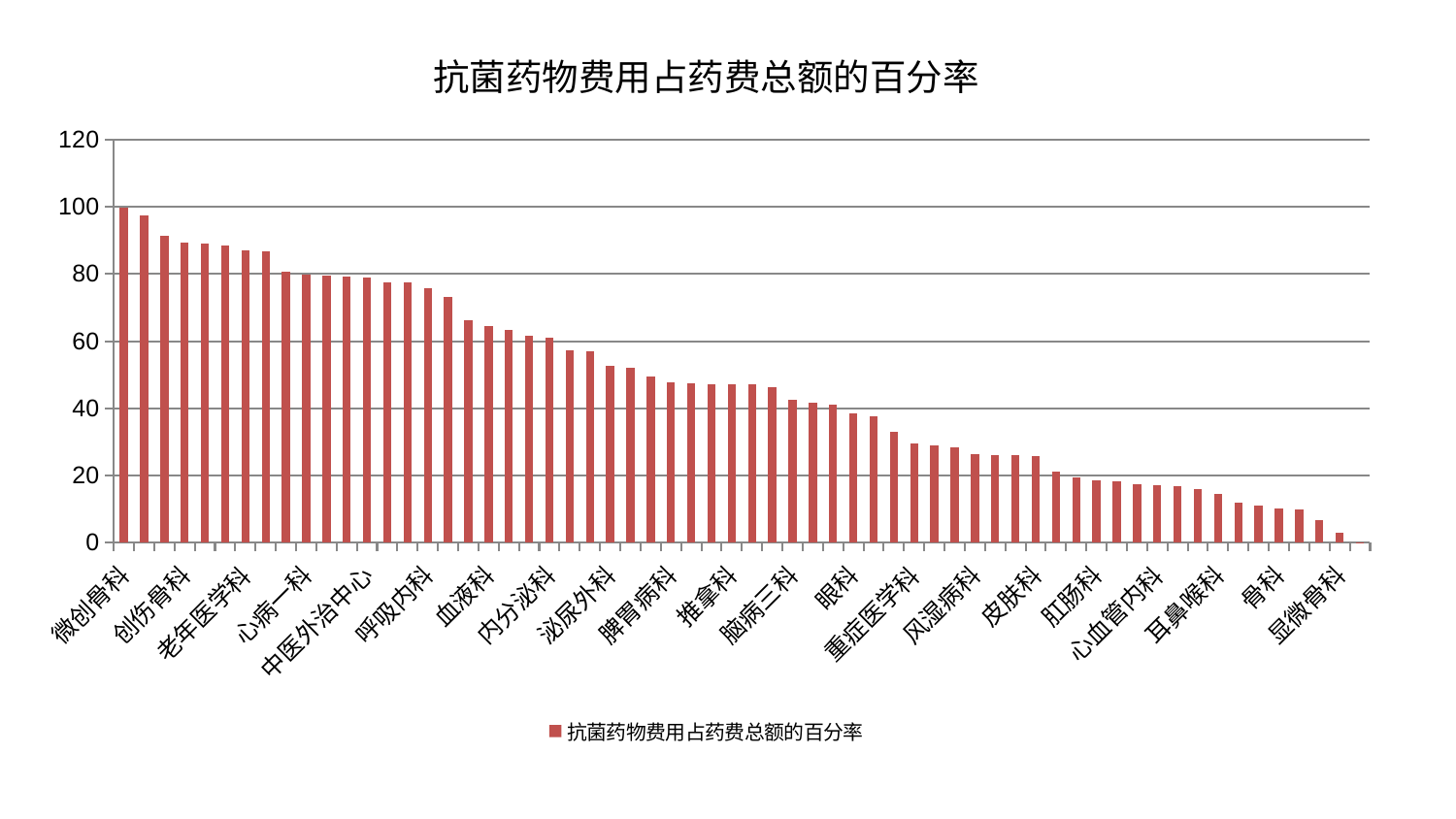

### Chart: 抗菌药物费用占药费总额的百分率

| Category | 抗菌药物费用占药费总额的百分率 |
|---|---|
| 微创骨科 | 99.60177725919739 |
| 针灸科 | 97.50600632348083 |
| 口腔科 | 91.24676813832633 |
| 创伤骨科 | 89.48680260984054 |
| 肝胆外科 | 89.08770679224405 |
| 综合内科 | 88.5067845542815 |
| 老年医学科 | 87.0680850866404 |
| 肾病科 | 86.66619016127979 |
| 心病四科 | 80.77617619334747 |
| 心病一科 | 79.69676980210774 |
| 神经内科 | 79.43830206973017 |
| 治未病中心 | 79.17009314588843 |
| 中医外治中心 | 78.8221531268264 |
| 脑病一科 | 77.46562342532457 |
| 中医经典科 | 77.41758941320205 |
| 呼吸内科 | 75.78202476115446 |
| 普通外科 | 73.01736685023899 |
| 东区肾病科 | 66.30081239840887 |
| 血液科 | 64.45558537826336 |
| 妇科 | 63.26941652261997 |
| 关节骨科 | 61.73711570171114 |
| 内分泌科 | 61.06722478928121 |
| 脑病二科 | 57.266133813833584 |
| 男科 | 57.112134462585914 |
| 泌尿外科 | 52.733527701757765 |
| 妇科妇二科合并 | 52.07012482270494 |
| 妇二科 | 49.42862434873037 |
| 脾胃病科 | 47.67806840466309 |
| 小儿骨科 | 47.507011288646495 |
| 脊柱骨科 | 47.22975843507378 |
| 推拿科 | 47.20745368719719 |
| 康复科 | 47.13281892360084 |
| 心病二科 | 46.27164472829999 |
| 脑病三科 | 42.52067747139432 |
| 乳腺甲状腺外科 | 41.55266568718376 |
| 身心医学科 | 41.15728106331022 |
| 眼科 | 38.34692716759771 |
| 美容皮肤科 | 37.663978654299534 |
| 东区重症医学科 | 33.144320879986886 |
| 重症医学科 | 29.642997778453186 |
| 心病三科 | 28.878619301446307 |
| 消化内科 | 28.394571243650457 |
| 风湿病科 | 26.441871624966428 |
| 儿科 | 26.149672454606687 |
| 运动损伤骨科 | 25.919569559130796 |
| 皮肤科 | 25.67089488638137 |
| 产科 | 21.208447384061134 |
| 小儿推拿科 | 19.45279913195943 |
| 肛肠科 | 18.54932853861113 |
| 西区重症医学科 | 18.347476749277945 |
| 神经外科 | 17.25295185373643 |
| 心血管内科 | 17.073805468404913 |
| 周围血管科 | 16.861484022670915 |
| 肾脏内科 | 16.08786293157842 |
| 耳鼻喉科 | 14.388835700655944 |
| 脾胃科消化科合并 | 11.991720886333734 |
| 胸外科 | 11.019825810125795 |
| 骨科 | 10.145606813988216 |
| 肝病科 | 9.833524409912165 |
| 肿瘤内科 | 6.732536800241173 |
| 显微骨科 | 2.8748624946792534 |
| 医院 | 0.0389 |
190